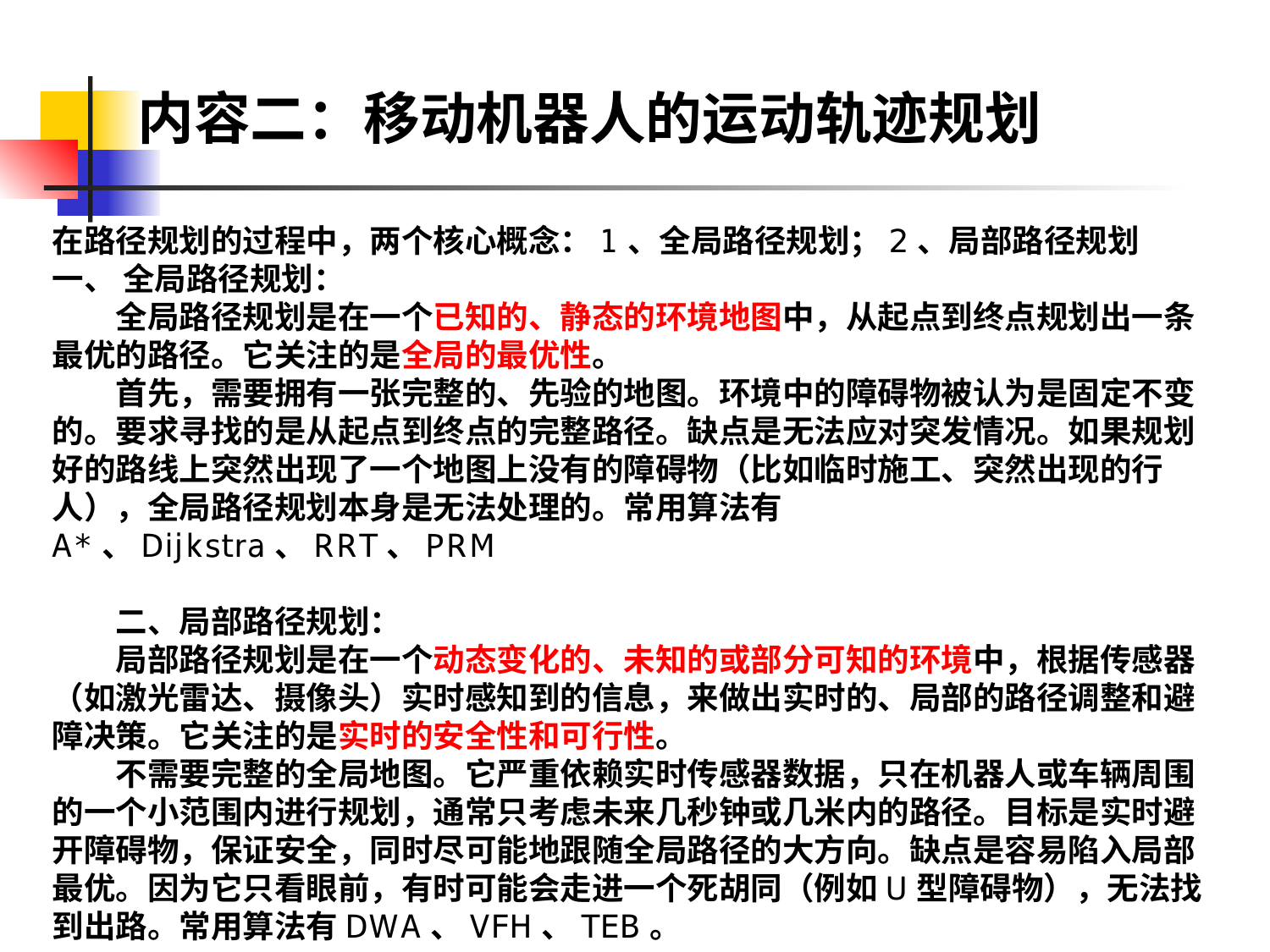

内容二：移动机器人的运动轨迹规划
在路径规划的过程中，两个核心概念：1、全局路径规划；2、局部路径规划
一、 全局路径规划：
全局路径规划是在一个已知的、静态的环境地图中，从起点到终点规划出一条最优的路径。它关注的是全局的最优性。
首先，需要拥有一张完整的、先验的地图。环境中的障碍物被认为是固定不变的。要求寻找的是从起点到终点的完整路径。缺点是无法应对突发情况。如果规划好的路线上突然出现了一个地图上没有的障碍物（比如临时施工、突然出现的行人），全局路径规划本身是无法处理的。常用算法有A*、Dijkstra、RRT、PRM

二、局部路径规划：
局部路径规划是在一个动态变化的、未知的或部分可知的环境中，根据传感器（如激光雷达、摄像头）实时感知到的信息，来做出实时的、局部的路径调整和避障决策。它关注的是实时的安全性和可行性。
不需要完整的全局地图。它严重依赖实时传感器数据，只在机器人或车辆周围的一个小范围内进行规划，通常只考虑未来几秒钟或几米内的路径。目标是实时避开障碍物，保证安全，同时尽可能地跟随全局路径的大方向。缺点是容易陷入局部最优。因为它只看眼前，有时可能会走进一个死胡同（例如U型障碍物），无法找到出路。常用算法有DWA、VFH、TEB。
16